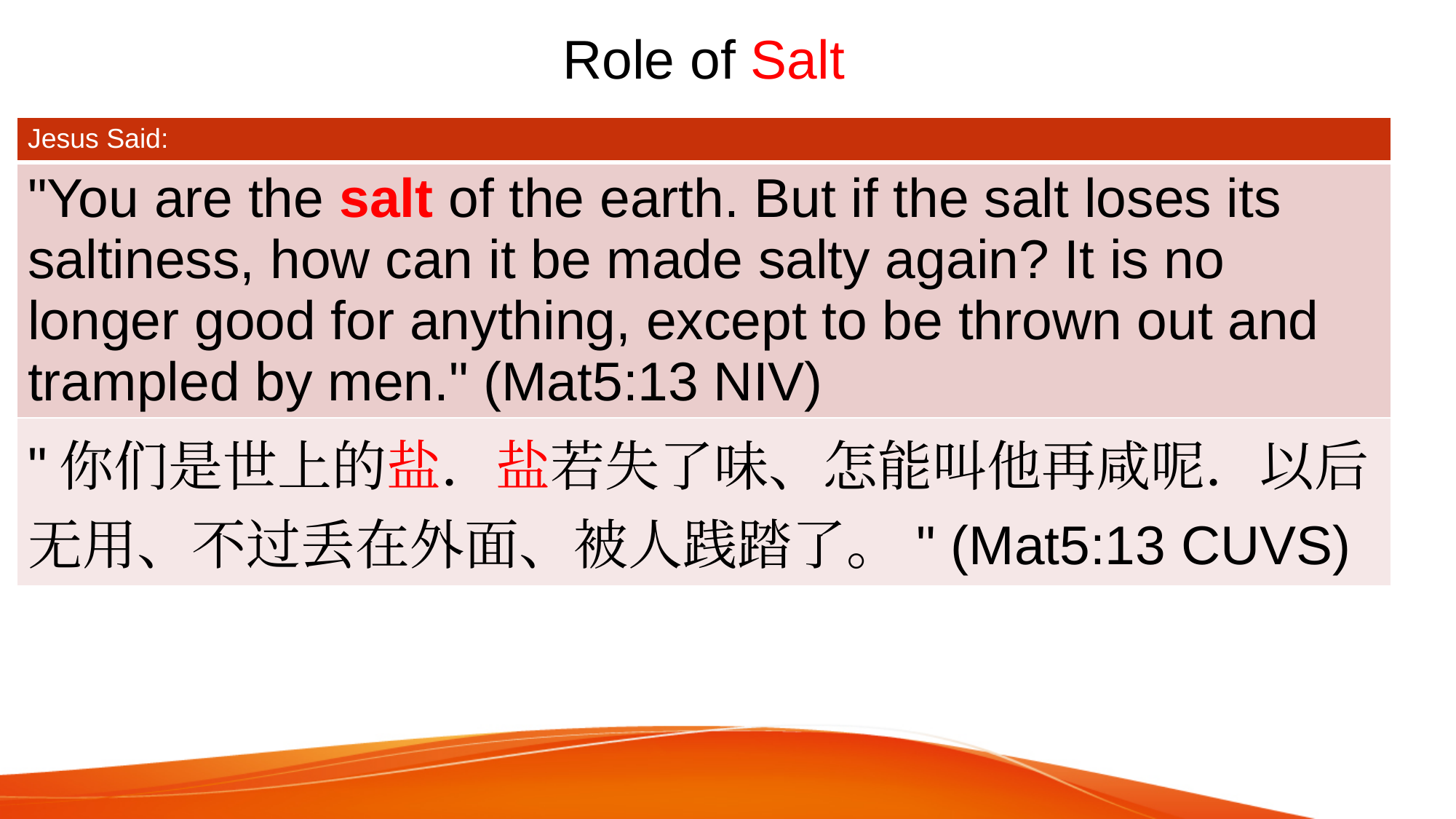

# Role of Salt
| Jesus Said: |
| --- |
| "You are the salt of the earth. But if the salt loses its saltiness, how can it be made salty again? It is no longer good for anything, except to be thrown out and trampled by men." (Mat5:13 NIV) |
| "你们是世上的盐．盐若失了味、怎能叫他再咸呢．以后无用、不过丢在外面、被人践踏了。" (Mat5:13 CUVS) |